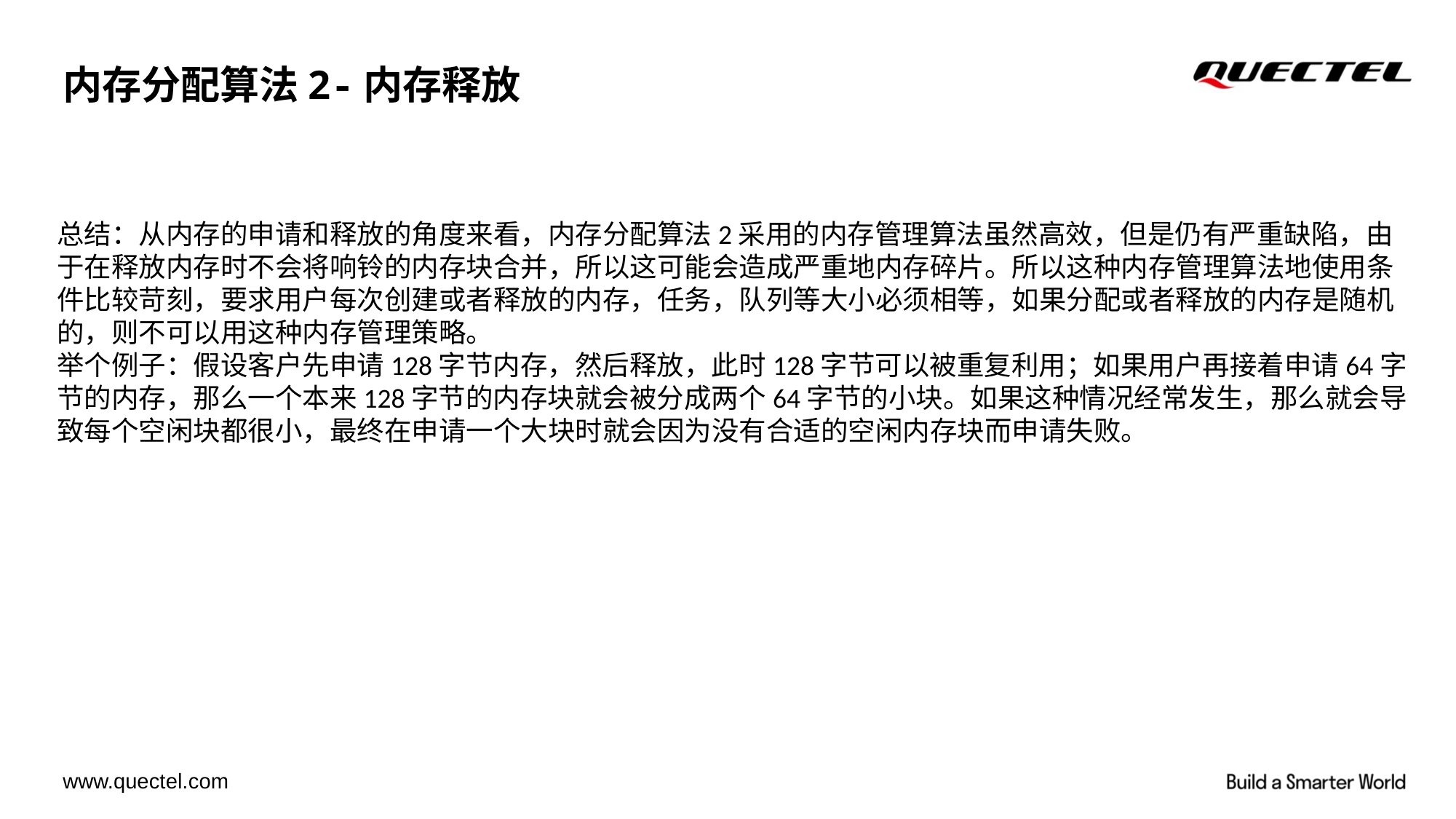

# 内存分配算法2-内存释放
总结：从内存的申请和释放的角度来看，内存分配算法2采用的内存管理算法虽然高效，但是仍有严重缺陷，由于在释放内存时不会将响铃的内存块合并，所以这可能会造成严重地内存碎片。所以这种内存管理算法地使用条件比较苛刻，要求用户每次创建或者释放的内存，任务，队列等大小必须相等，如果分配或者释放的内存是随机的，则不可以用这种内存管理策略。
举个例子：假设客户先申请128字节内存，然后释放，此时128字节可以被重复利用；如果用户再接着申请64字节的内存，那么一个本来128字节的内存块就会被分成两个64字节的小块。如果这种情况经常发生，那么就会导致每个空闲块都很小，最终在申请一个大块时就会因为没有合适的空闲内存块而申请失败。